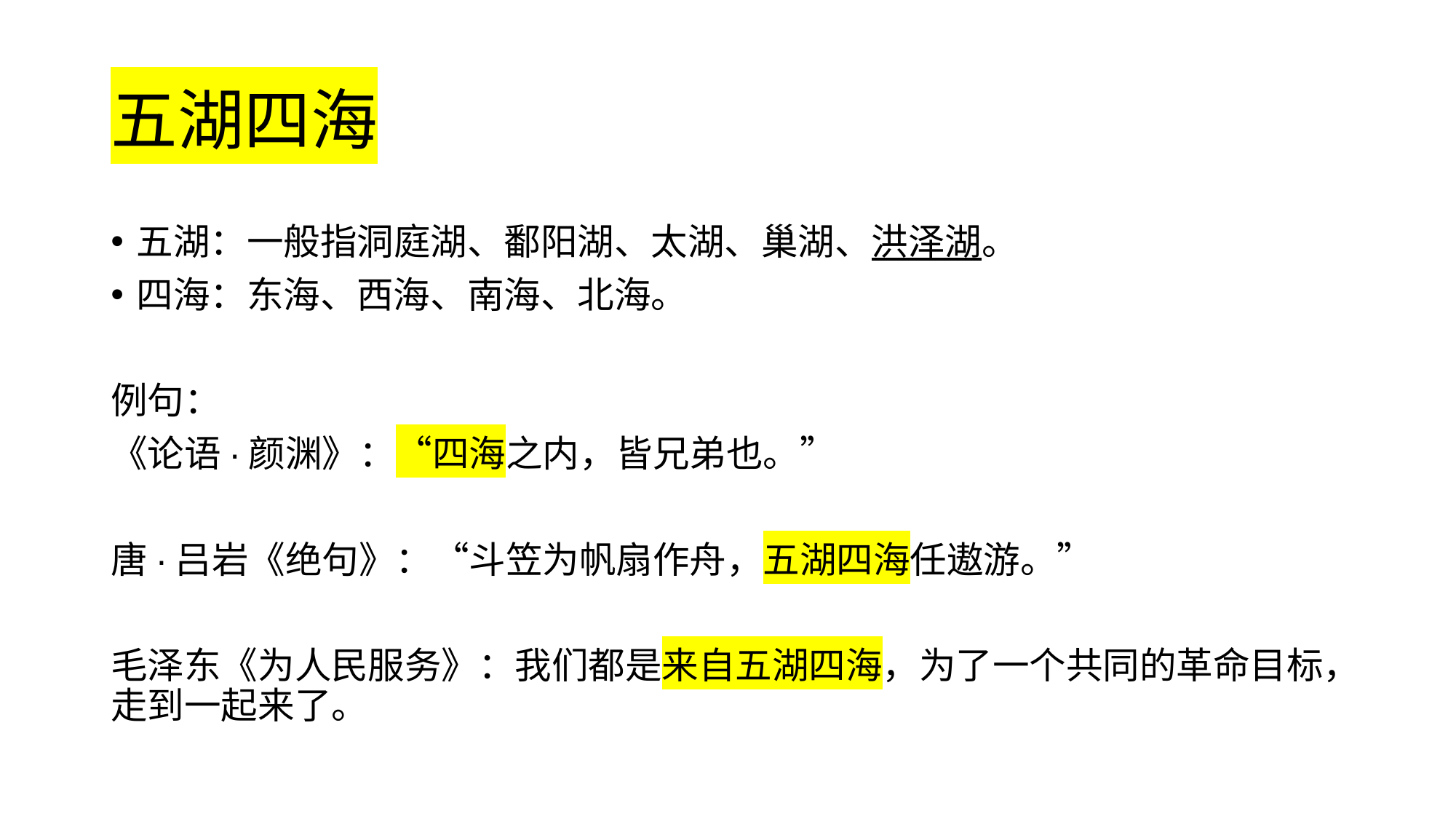

# 五湖四海
五湖：一般指洞庭湖、鄱阳湖、太湖、巢湖、洪泽湖。
四海：东海、西海、南海、北海。

例句：
《论语·颜渊》：“四海之内，皆兄弟也。”

唐·吕岩《绝句》：“斗笠为帆扇作舟，五湖四海任遨游。”

毛泽东《为人民服务》：我们都是来自五湖四海，为了一个共同的革命目标，走到一起来了。